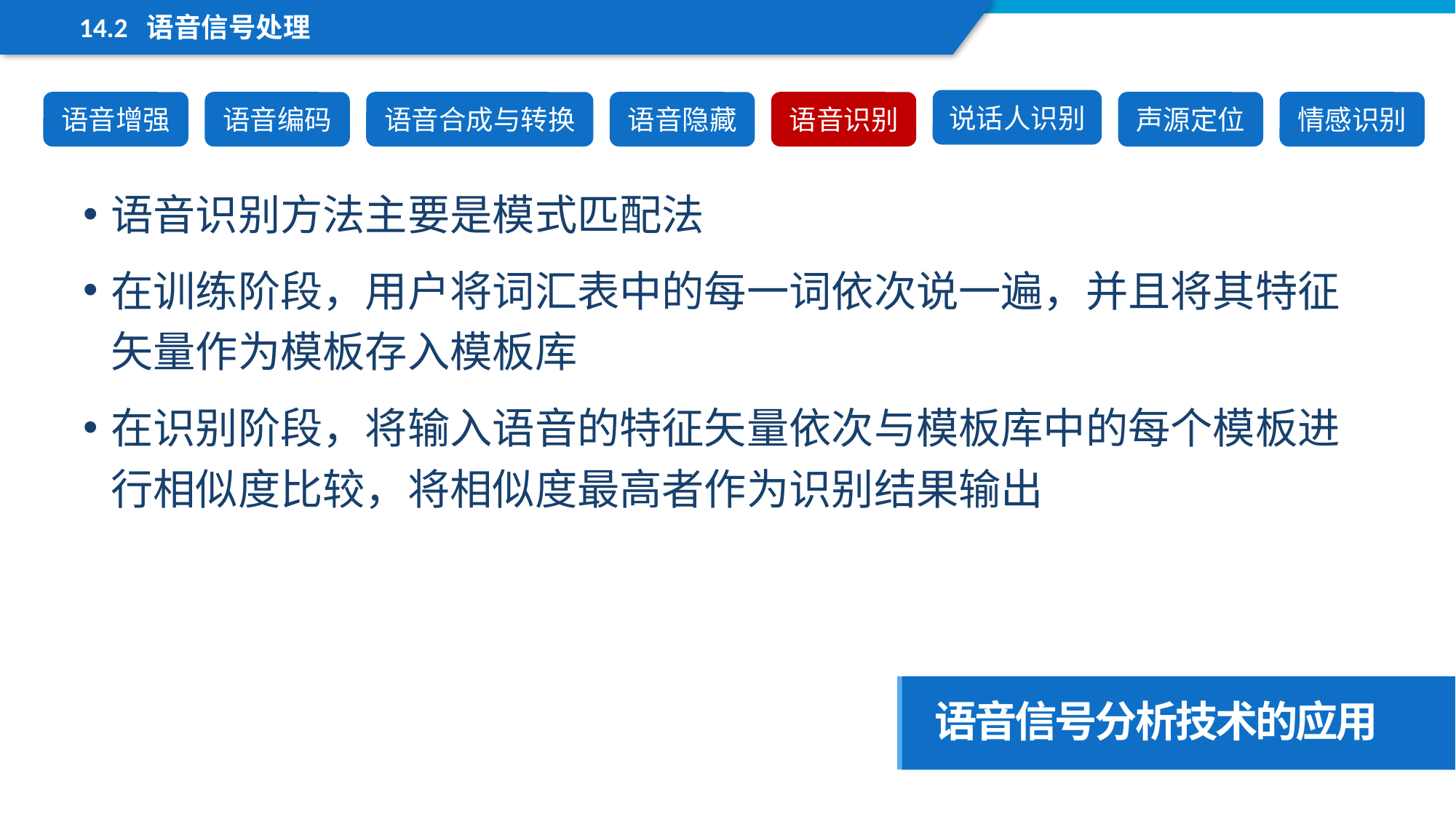

14.2  语音信号处理
说话人识别
语音增强
语音编码
语音合成与转换
语音隐藏
语音识别
声源定位
情感识别
语音识别方法主要是模式匹配法
在训练阶段，用户将词汇表中的每一词依次说一遍，并且将其特征矢量作为模板存入模板库
在识别阶段，将输入语音的特征矢量依次与模板库中的每个模板进行相似度比较，将相似度最高者作为识别结果输出
语音信号分析技术的应用